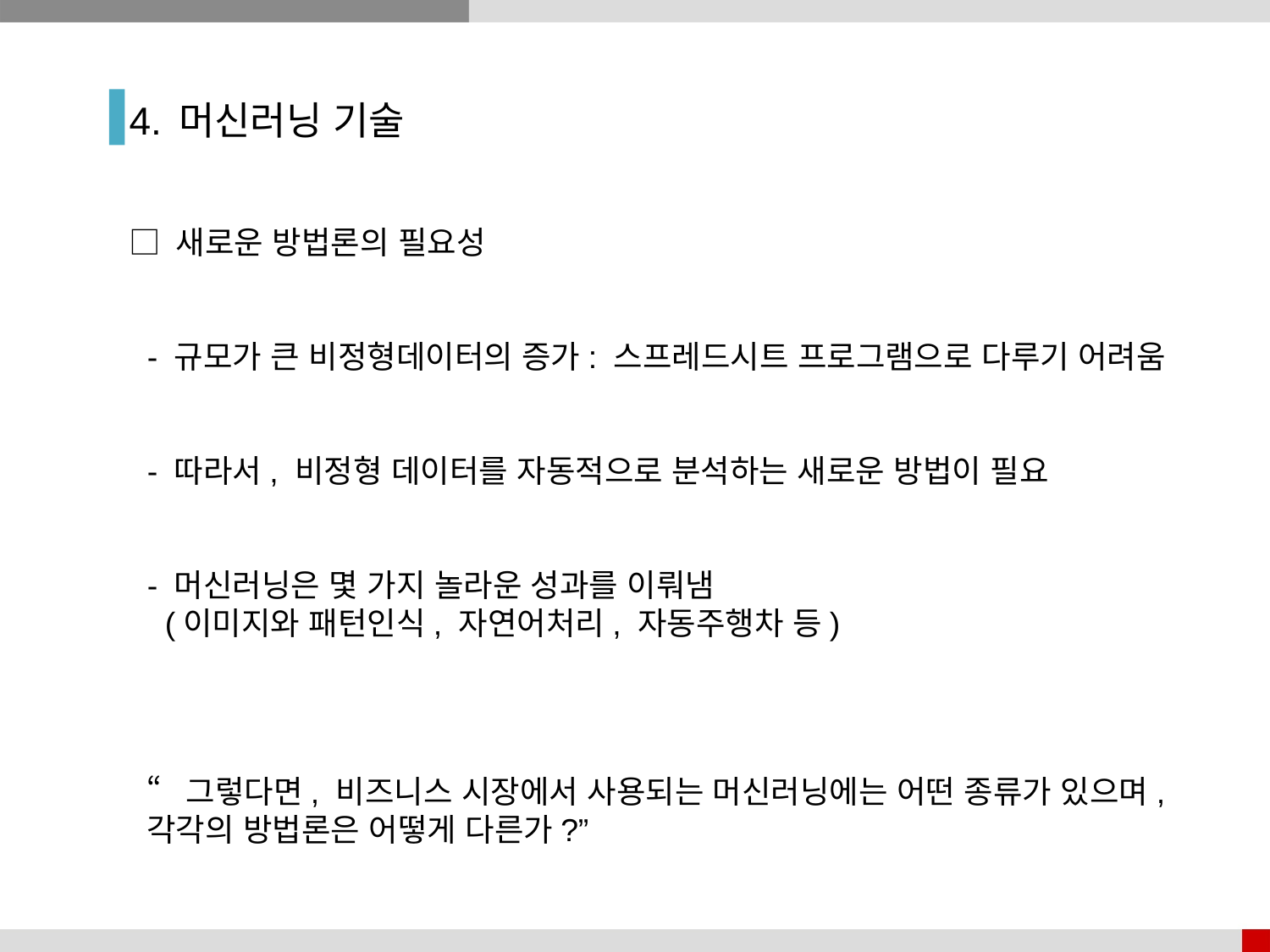

4. 머신러닝 기술

□ 새로운 방법론의 필요성

  - 규모가 큰 비정형데이터의 증가: 스프레드시트 프로그램으로 다루기 어려움

  - 따라서, 비정형 데이터를 자동적으로 분석하는 새로운 방법이 필요

  - 머신러닝은 몇 가지 놀라운 성과를 이뤄냄
    (이미지와 패턴인식, 자연어처리, 자동주행차 등)

“그렇다면, 비즈니스 시장에서 사용되는 머신러닝에는 어떤 종류가 있으며, 각각의 방법론은 어떻게 다른가?”